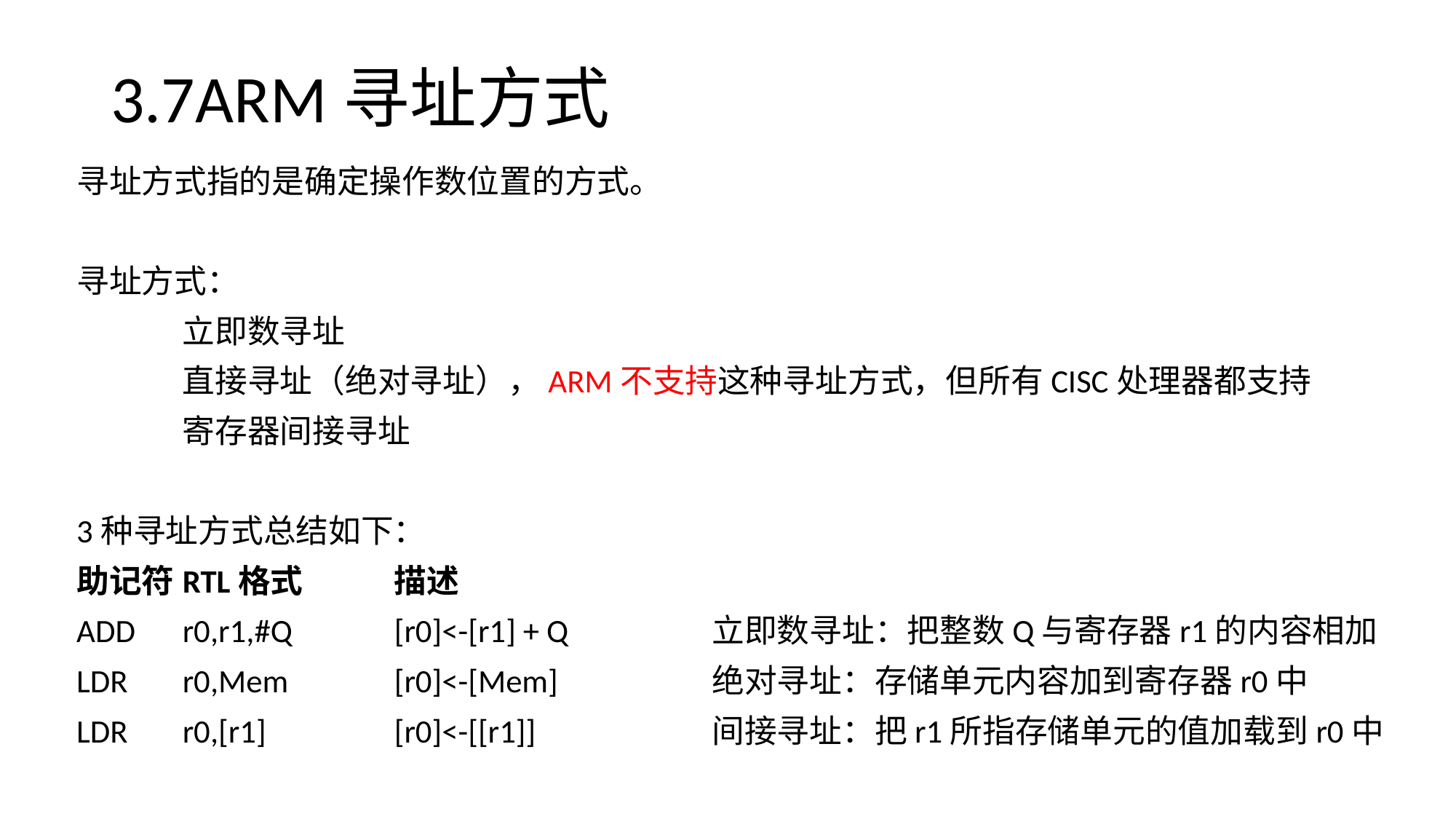

# 3.7ARM寻址方式
寻址方式指的是确定操作数位置的方式。

寻址方式：
	立即数寻址
	直接寻址（绝对寻址），ARM不支持这种寻址方式，但所有CISC处理器都支持
	寄存器间接寻址

3种寻址方式总结如下：
助记符			RTL格式		描述
ADD	r0,r1,#Q	[r0]<-[r1] + Q		立即数寻址：把整数Q与寄存器r1的内容相加
LDR	r0,Mem	[r0]<-[Mem]  		绝对寻址：存储单元内容加到寄存器r0中
LDR	r0,[r1]     	[r0]<-[[r1]]		间接寻址：把r1所指存储单元的值加载到r0中